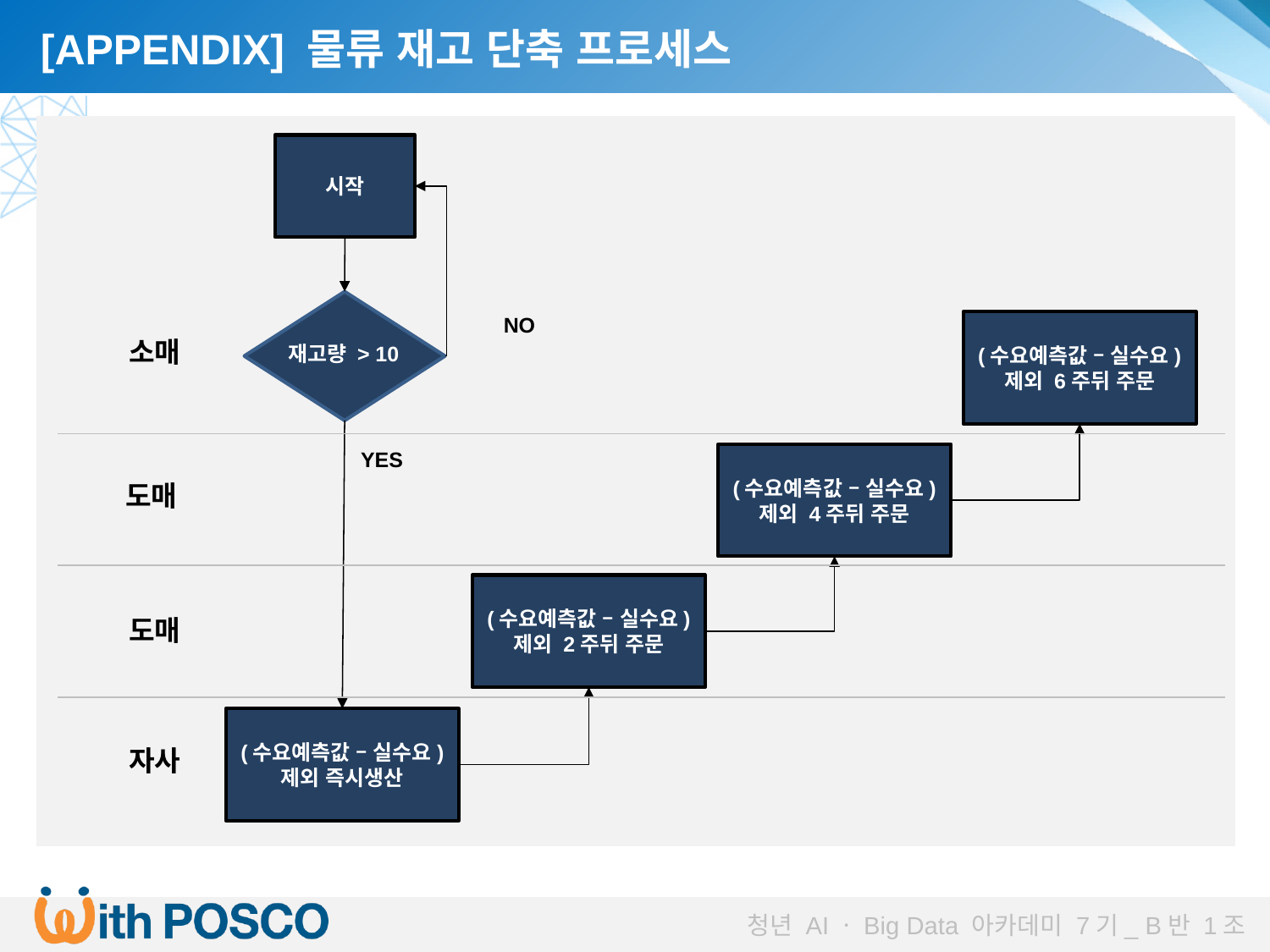

[APPENDIX] 물류 재고 단축 프로세스

시작

재고량 > 10
NO
(수요예측값 – 실수요) 제외 6주뒤 주문
소매
YES
(수요예측값 – 실수요) 제외 4주뒤 주문
도매
(수요예측값 – 실수요) 제외 2주뒤 주문
도매
(수요예측값 – 실수요) 제외 즉시생산
자사